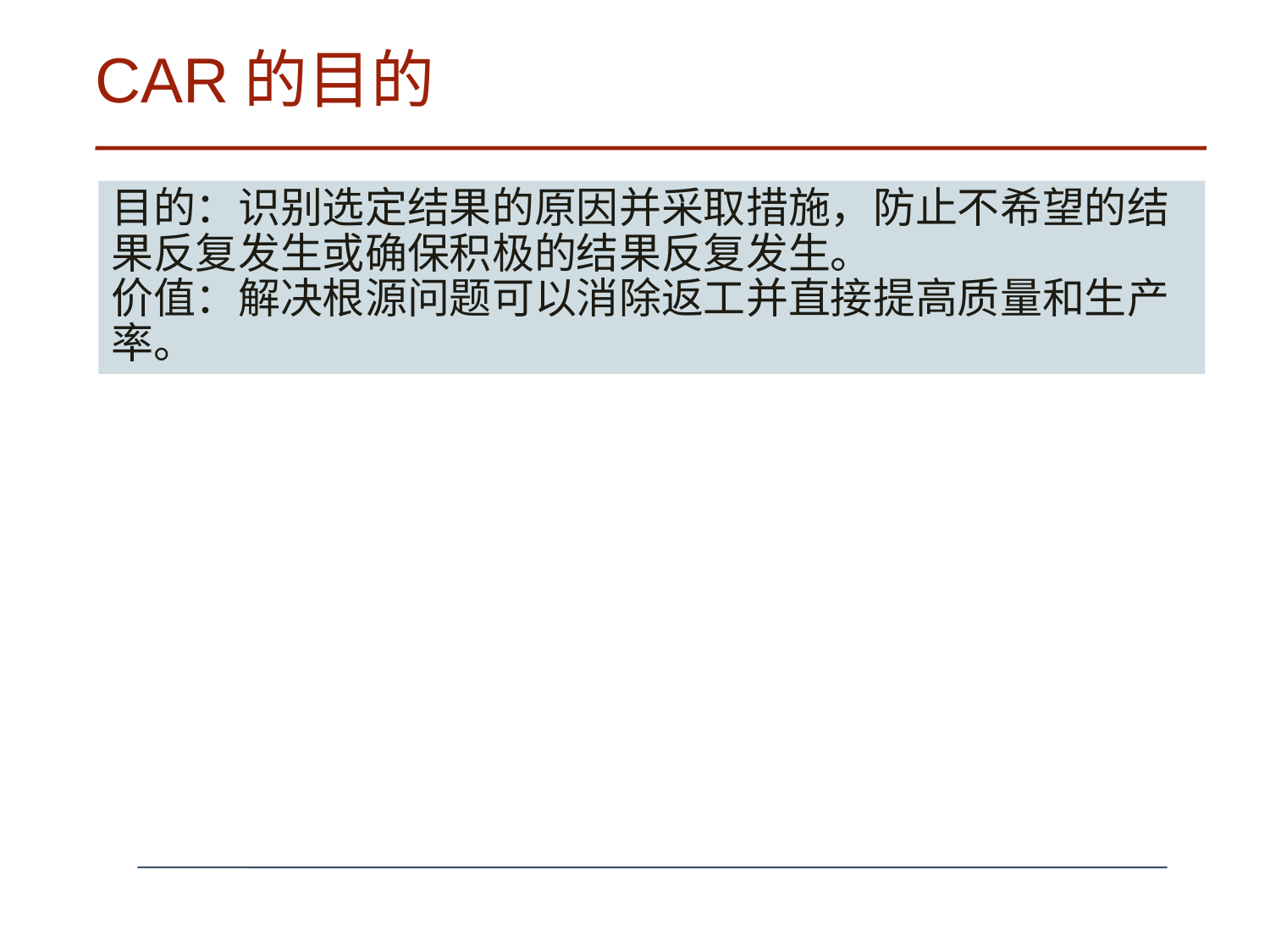

# CAR的目的
目的：识别选定结果的原因并采取措施，防止不希望的结果反复发生或确保积极的结果反复发生。
价值：解决根源问题可以消除返工并直接提高质量和生产率。